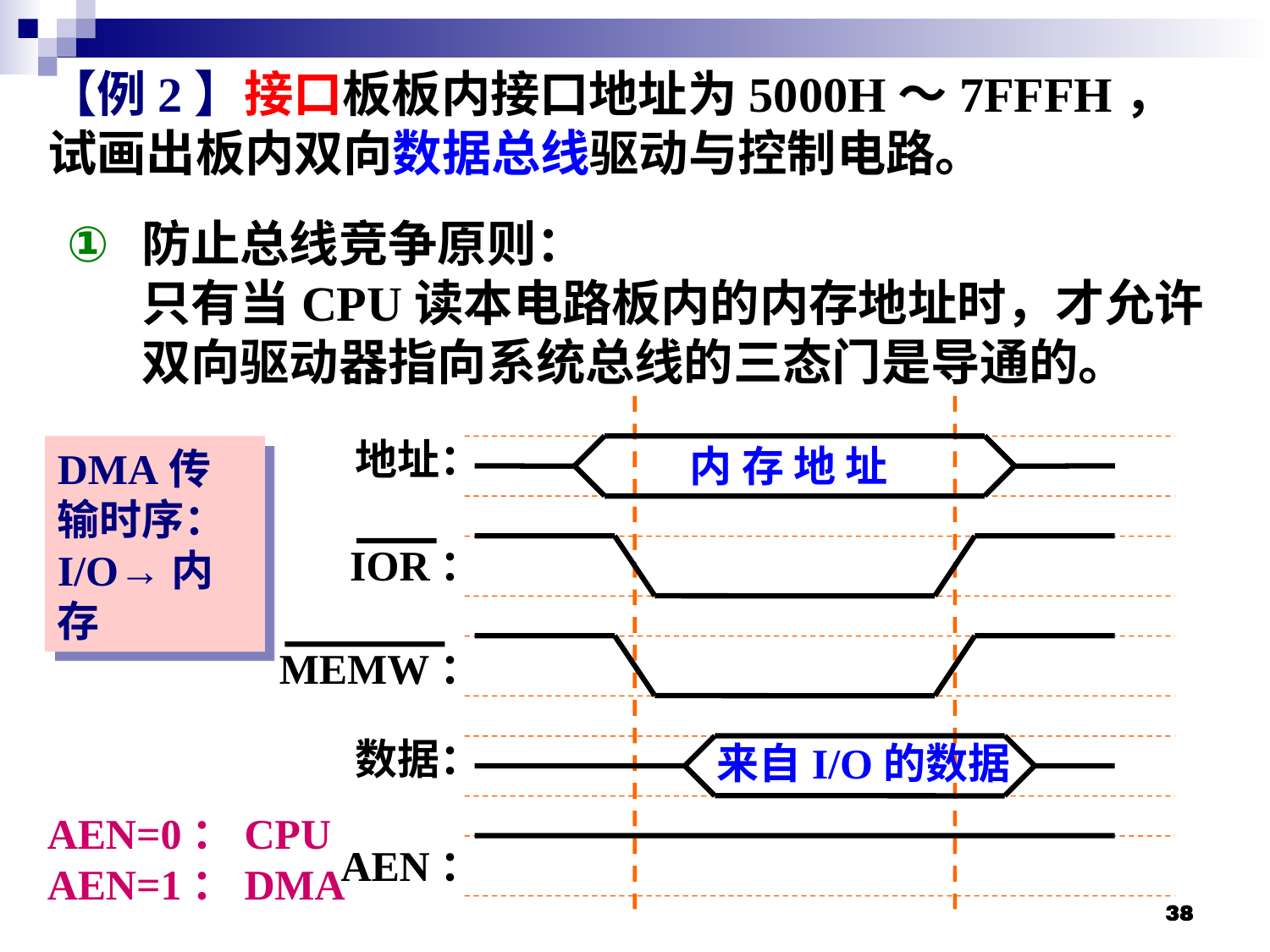

【例2】接口板板内接口地址为5000H～7FFFH，试画出板内双向数据总线驱动与控制电路。
防止总线竞争原则：
只有当CPU读本电路板内的内存地址时，才允许双向驱动器指向系统总线的三态门是导通的。

地址：
内 存 地 址

DMA传输时序：
I/O→内存

IOR：

MEMW：

数据：
来自I/O的数据

AEN=0：CPU
AEN=1：DMA
AEN：

38